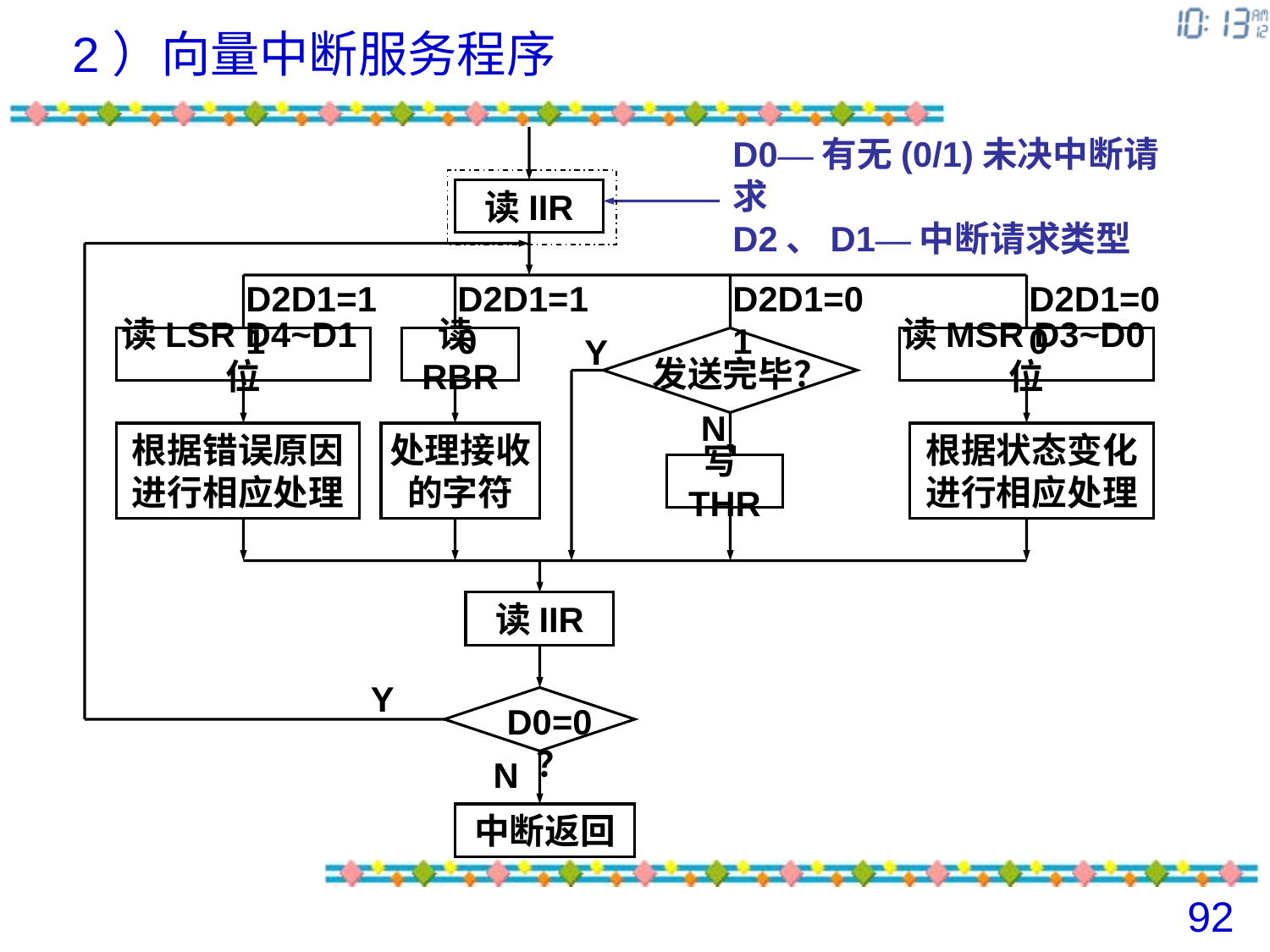

2）向量中断服务程序

D0—有无(0/1)未决中断请求
D2、D1—中断请求类型
读IIR

D2D1=11

D2D1=10

D2D1=01

D2D1=00
读LSR D4~D1位
读RBR
Y

读MSR D3~D0位
发送完毕？

N

根据错误原因进行相应处理
处理接收的字符
根据状态变化进行相应处理
写THR

读IIR

Y

D0=0？

N

中断返回